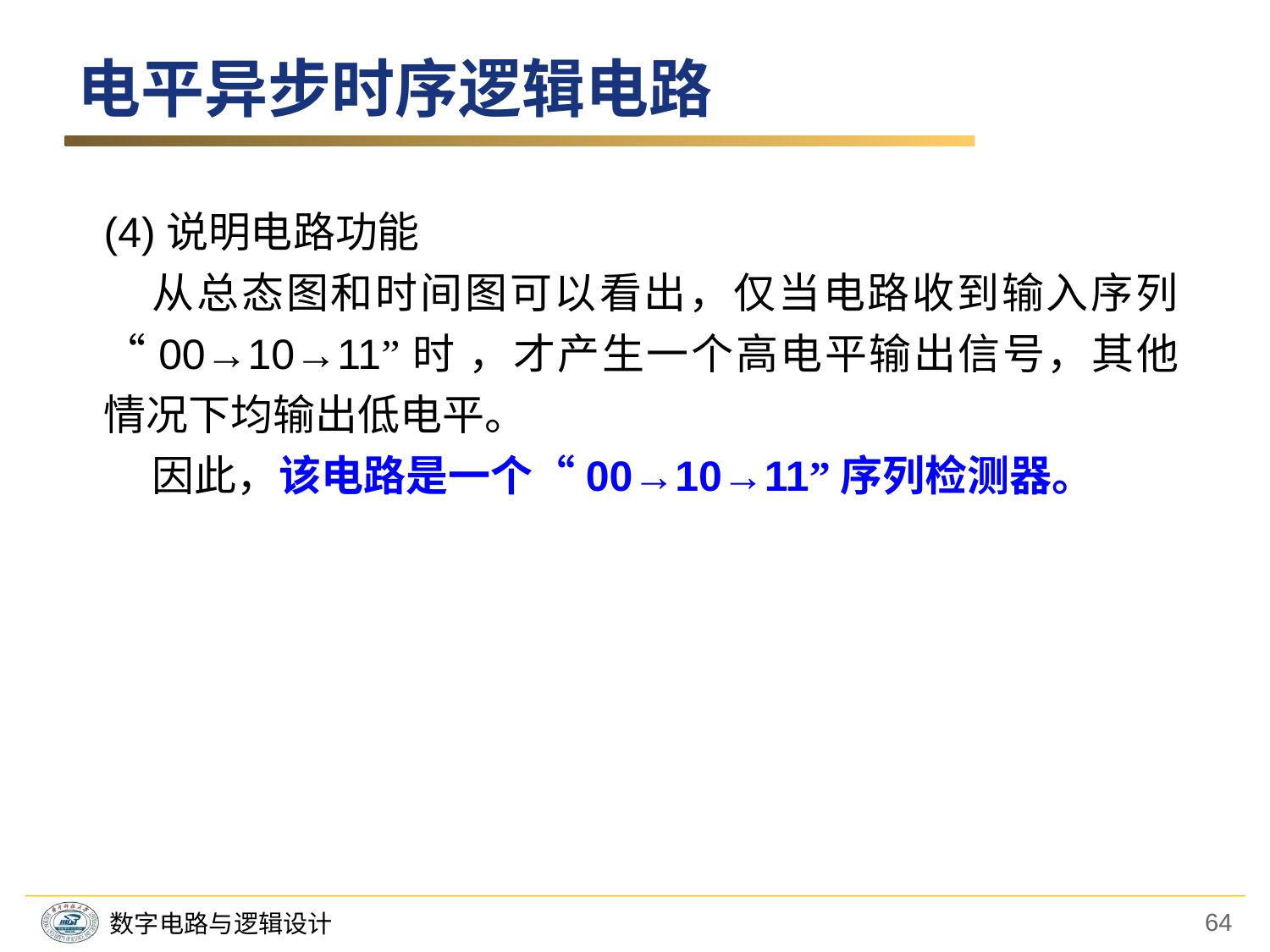

电平异步时序逻辑电路
(4)说明电路功能
   从总态图和时间图可以看出，仅当电路收到输入序列“00→10→11”时 ，才产生一个高电平输出信号，其他情况下均输出低电平。
    因此，该电路是一个“00→10→11”序列检测器。
64
数字电路与逻辑设计